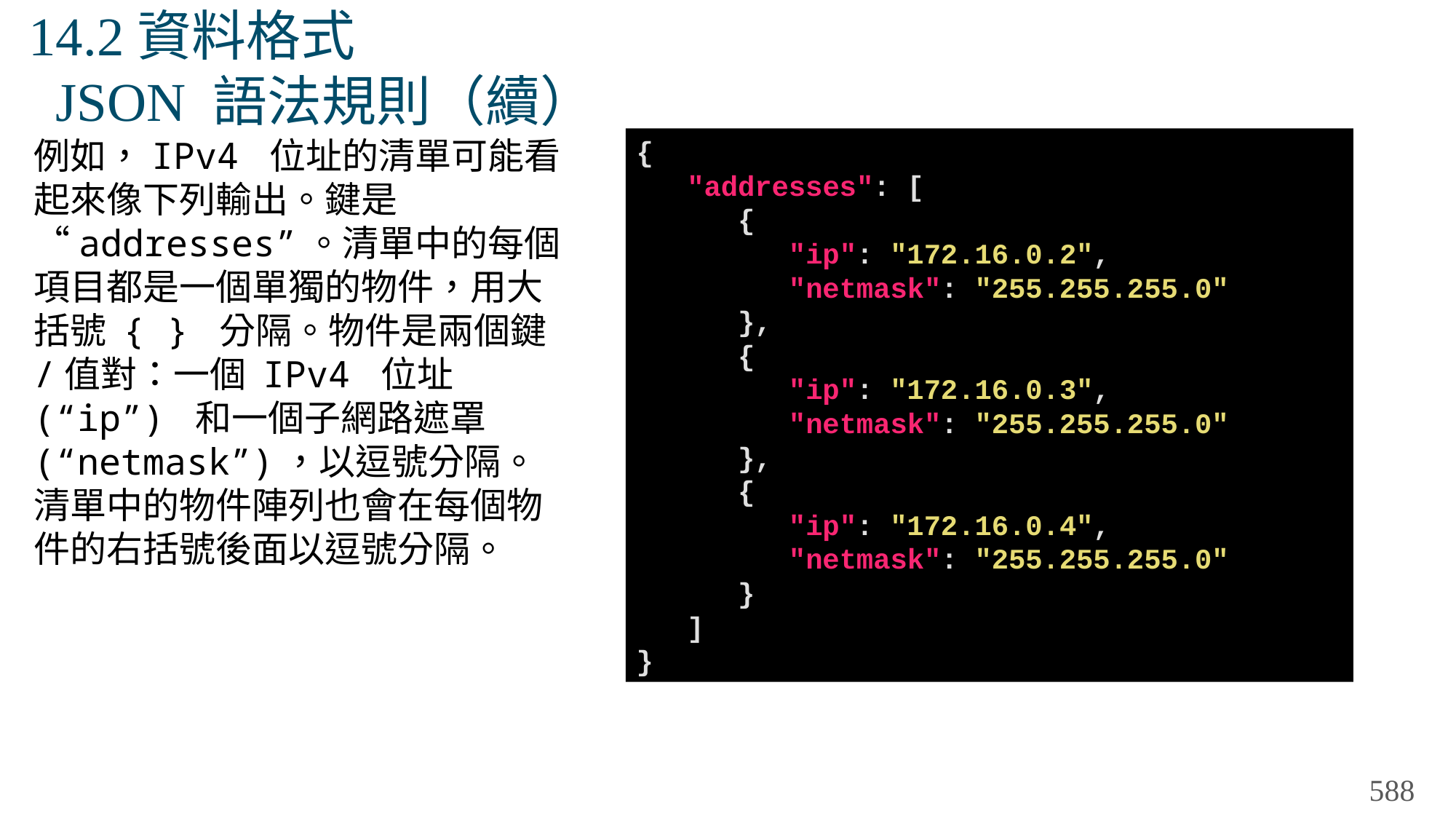

# 14.2資料格式 JSON 語法規則（續）
例如，IPv4 位址的清單可能看起來像下列輸出。鍵是 “addresses”。清單中的每個項目都是一個單獨的物件，用大括號 { } 分隔。物件是兩個鍵/值對：一個 IPv4 位址 (“ip”) 和一個子網路遮罩 (“netmask”)，以逗號分隔。清單中的物件陣列也會在每個物件的右括號後面以逗號分隔。
{
   "addresses": [
      {
         "ip": "172.16.0.2",
         "netmask": "255.255.255.0"
      },
      {
         "ip": "172.16.0.3",
         "netmask": "255.255.255.0"
      },
      {
         "ip": "172.16.0.4",
         "netmask": "255.255.255.0"
      }
   ]
}
588